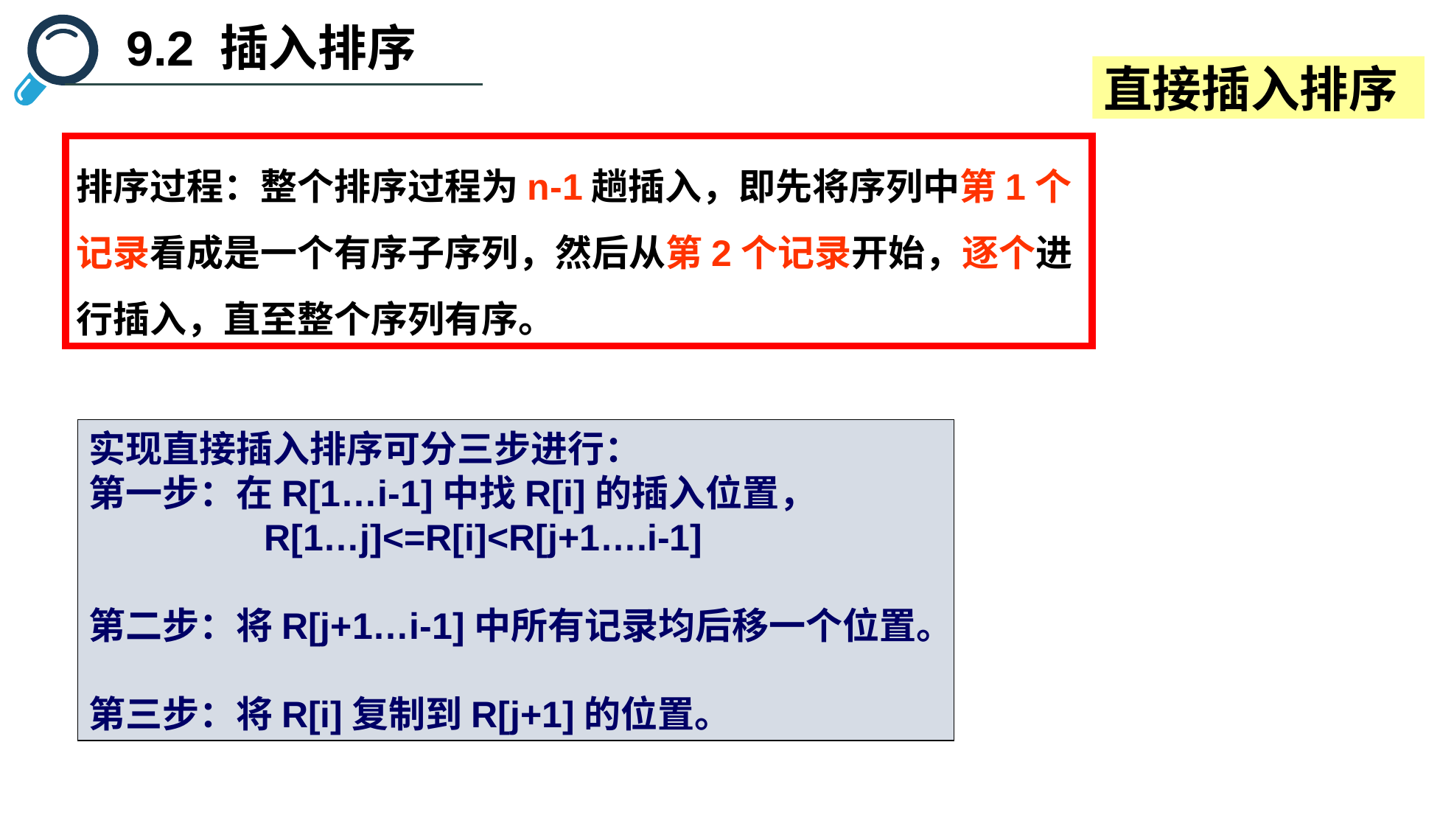

9.2 插入排序
直接插入排序
排序过程：整个排序过程为n-1趟插入，即先将序列中第1个记录看成是一个有序子序列，然后从第2个记录开始，逐个进行插入，直至整个序列有序。
实现直接插入排序可分三步进行：
第一步：在R[1…i-1]中找R[i]的插入位置，
                 R[1…j]<=R[i]<R[j+1….i-1]

第二步：将R[j+1…i-1]中所有记录均后移一个位置。

第三步：将R[i]复制到R[j+1]的位置。